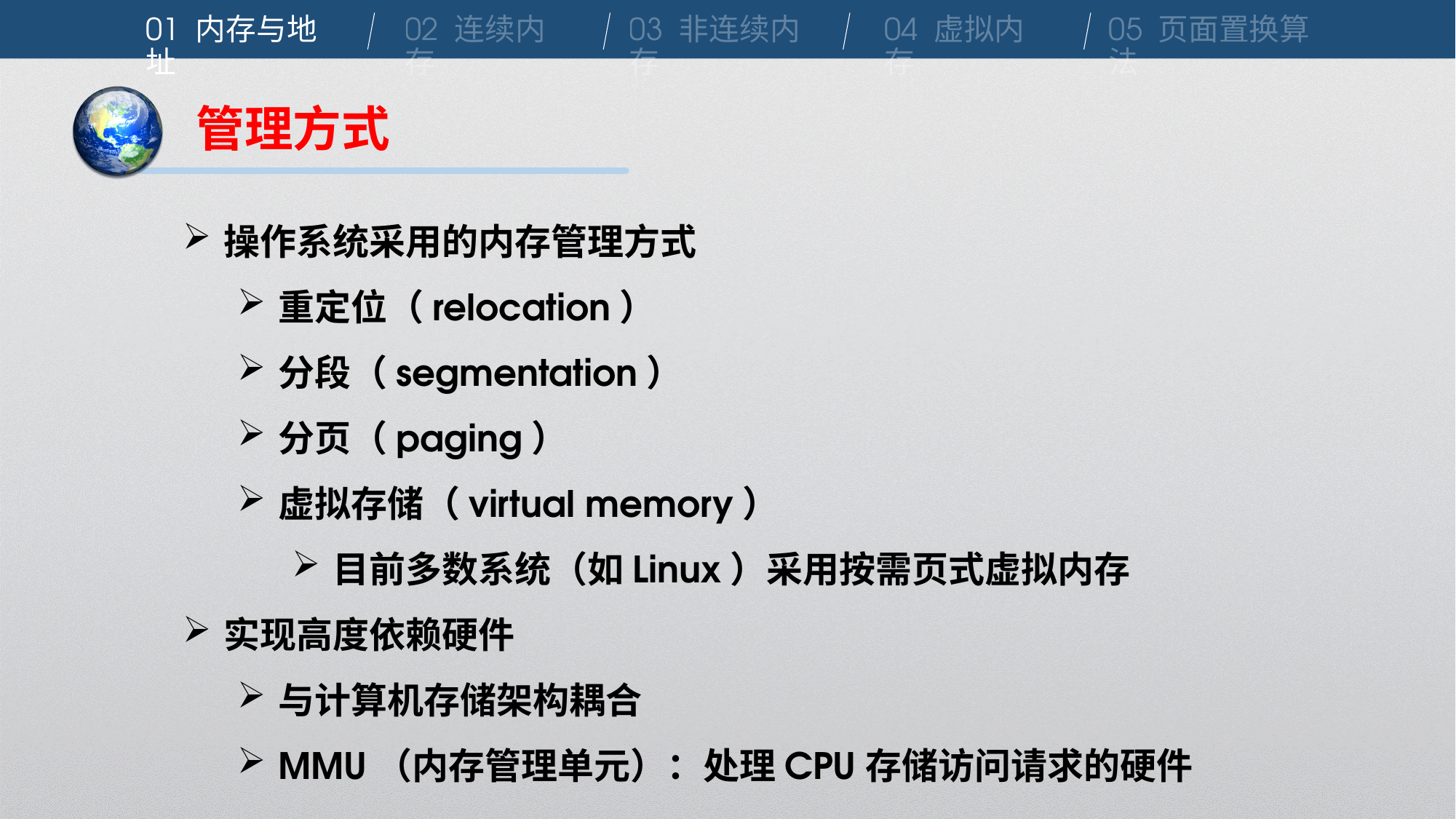

01 内存与地址
02 连续内存
03 非连续内存
04 虚拟内存
05 页面置换算法
管理方式
操作系统采用的内存管理方式
重定位（relocation）
分段（segmentation）
分页（paging）
虚拟存储（virtual memory）
目前多数系统（如Linux）采用按需页式虚拟内存
实现高度依赖硬件
与计算机存储架构耦合
MMU（内存管理单元）：处理CPU存储访问请求的硬件